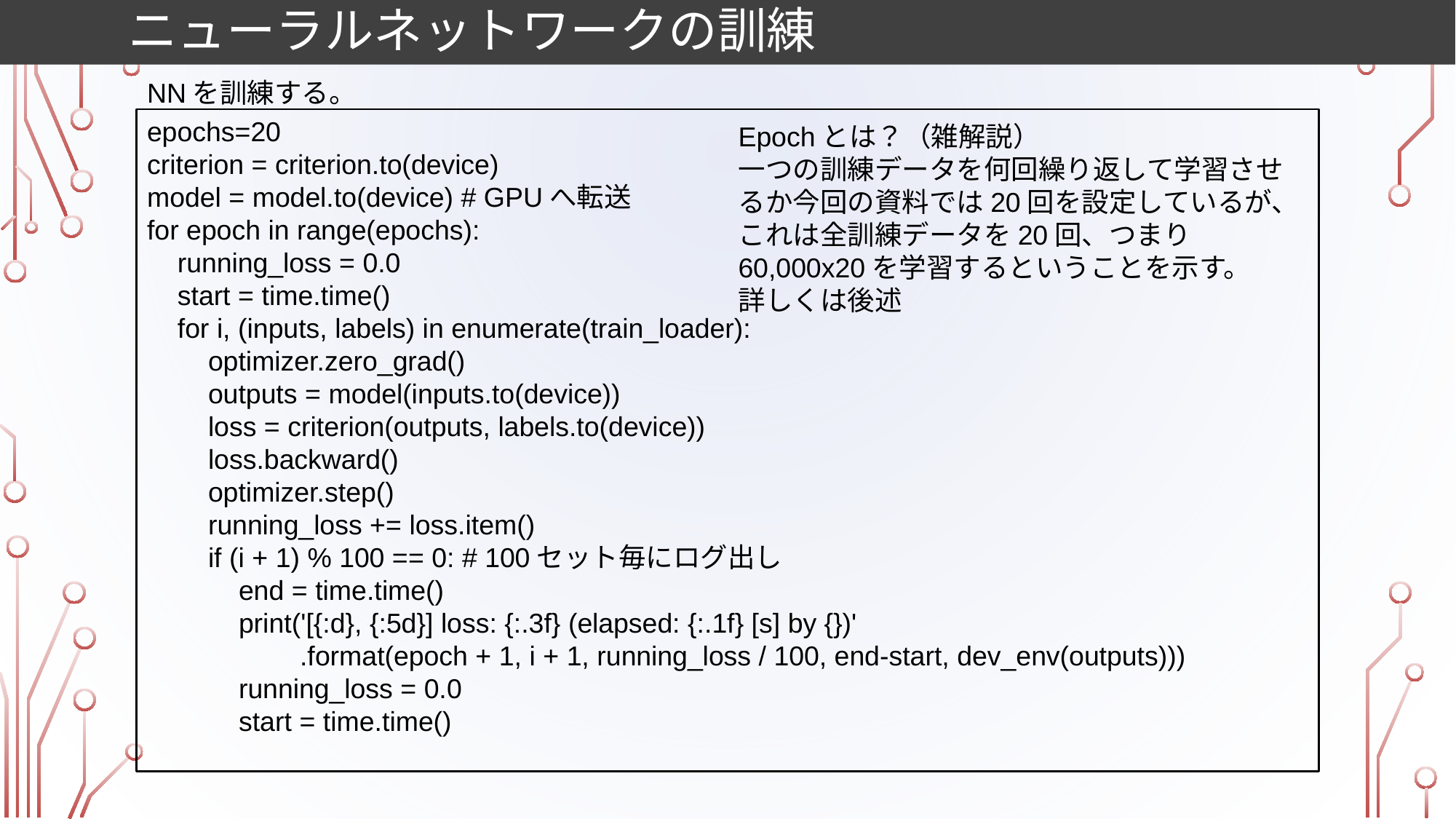

# ニューラルネットワークの訓練
NNを訓練する。
epochs=20
criterion = criterion.to(device)
model = model.to(device) # GPUへ転送
for epoch in range(epochs):
    running_loss = 0.0
    start = time.time()
    for i, (inputs, labels) in enumerate(train_loader):
        optimizer.zero_grad()
        outputs = model(inputs.to(device))
        loss = criterion(outputs, labels.to(device))
        loss.backward()
        optimizer.step()
        running_loss += loss.item()
        if (i + 1) % 100 == 0: # 100セット毎にログ出し
            end = time.time()
            print('[{:d}, {:5d}] loss: {:.3f} (elapsed: {:.1f} [s] by {})'
                    .format(epoch + 1, i + 1, running_loss / 100, end-start, dev_env(outputs)))
            running_loss = 0.0
            start = time.time()
Epochとは？（雑解説）
一つの訓練データを何回繰り返して学習させるか今回の資料では20回を設定しているが、これは全訓練データを20回、つまり60,000x20を学習するということを示す。
詳しくは後述